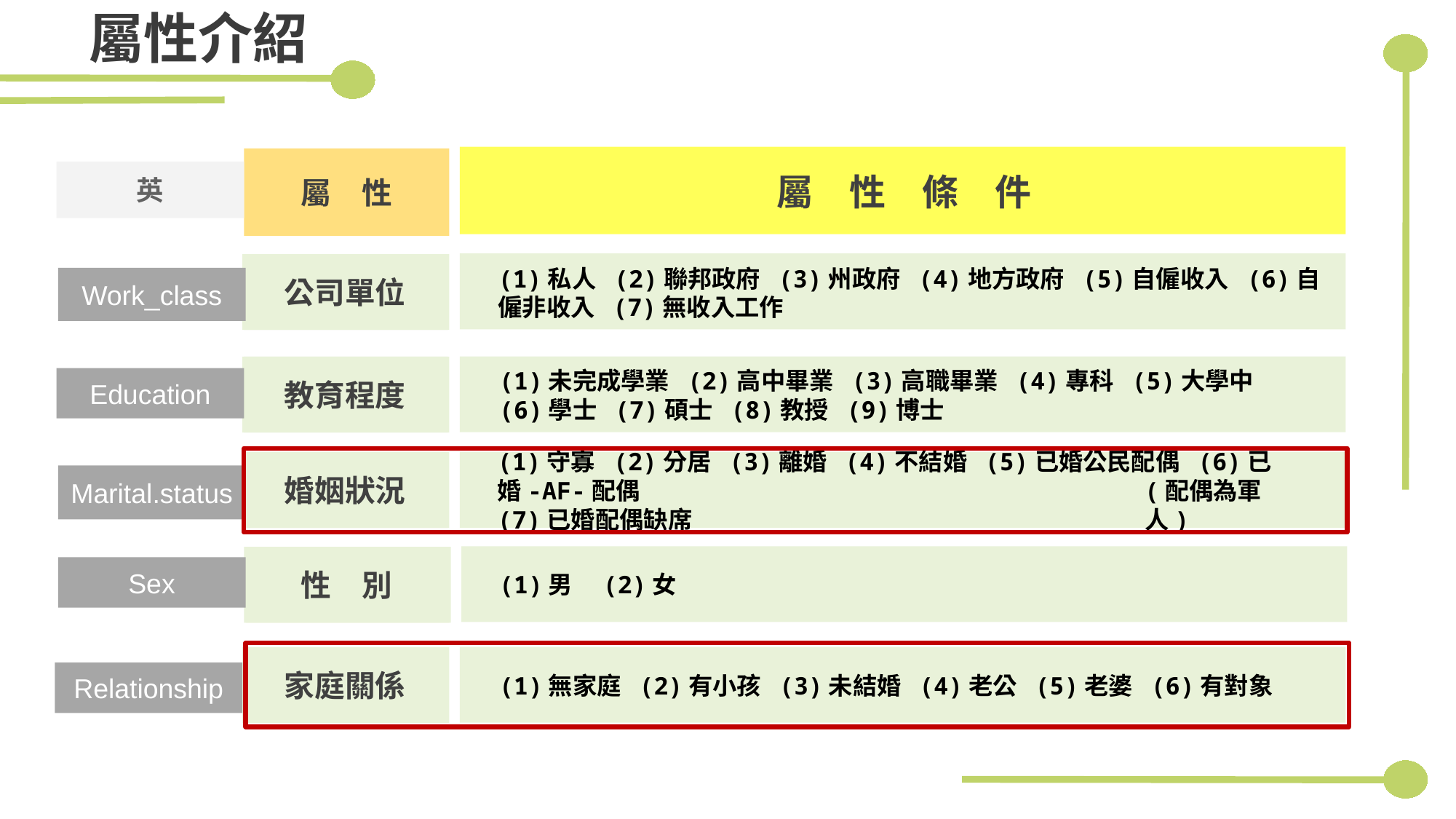

# 屬性介紹

屬　性
屬　性　條　件
英

公司單位
(1)私人 (2)聯邦政府 (3)州政府 (4)地方政府 (5)自僱收入 (6)自僱非收入 (7)無收入工作
Work_class

教育程度

(1)未完成學業 (2)高中畢業 (3)高職畢業 (4)專科 (5)大學中 (6)學士 (7)碩士 (8)教授 (9)博士
Education

婚姻狀況
(1)守寡 (2)分居 (3)離婚 (4)不結婚 (5)已婚公民配偶 (6)已婚-AF-配偶
(7)已婚配偶缺席
Marital.status
(配偶為軍人)

性　別
(1)男  (2)女
Sex

家庭關係
(1)無家庭 (2)有小孩 (3)未結婚 (4)老公 (5)老婆 (6)有對象
Relationship